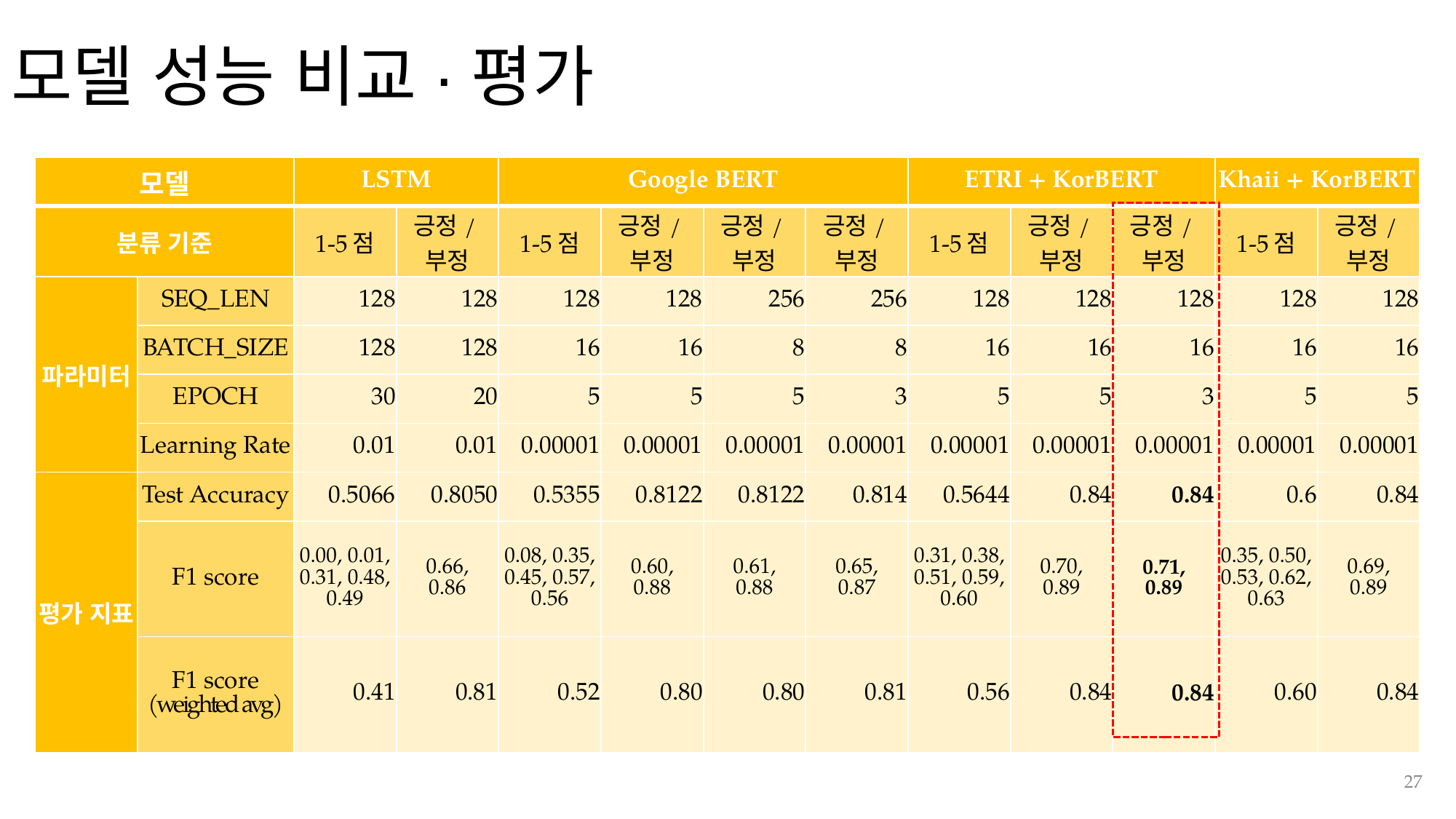

# 모델 성능 비교·평가
| 모델 |  | LSTM |  | Google BERT |  |  |  | ETRI + KorBERT |  |  | Khaii + KorBERT |  |
| --- | --- | --- | --- | --- | --- | --- | --- | --- | --- | --- | --- | --- |
| 분류 기준 |  | 1-5점 | 긍정/부정 | 1-5점 | 긍정/부정 | 긍정/부정 | 긍정/부정 | 1-5점 | 긍정/부정 | 긍정/부정 | 1-5점 | 긍정/부정 |
| 파라미터 | SEQ\_LEN | 128 | 128 | 128 | 128 | 256 | 256 | 128 | 128 | 128 | 128 | 128 |
|  | BATCH\_SIZE | 128 | 128 | 16 | 16 | 8 | 8 | 16 | 16 | 16 | 16 | 16 |
|  | EPOCH | 30 | 20 | 5 | 5 | 5 | 3 | 5 | 5 | 3 | 5 | 5 |
|  | Learning Rate | 0.01 | 0.01 | 0.00001 | 0.00001 | 0.00001 | 0.00001 | 0.00001 | 0.00001 | 0.00001 | 0.00001 | 0.00001 |
| 평가 지표 | Test Accuracy | 0.5066 | 0.8050 | 0.5355 | 0.8122 | 0.8122 | 0.814 | 0.5644 | 0.84 | 0.84 | 0.6 | 0.84 |
|  | F1 score | 0.00, 0.01, 0.31, 0.48, 0.49 | 0.66, 0.86 | 0.08, 0.35, 0.45, 0.57, 0.56 | 0.60, 0.88 | 0.61, 0.88 | 0.65, 0.87 | 0.31, 0.38, 0.51, 0.59, 0.60 | 0.70, 0.89 | 0.71, 0.89 | 0.35, 0.50, 0.53, 0.62, 0.63 | 0.69, 0.89 |
|  | F1 score (weighted avg) | 0.41 | 0.81 | 0.52 | 0.80 | 0.80 | 0.81 | 0.56 | 0.84 | 0.84 | 0.60 | 0.84 |

27